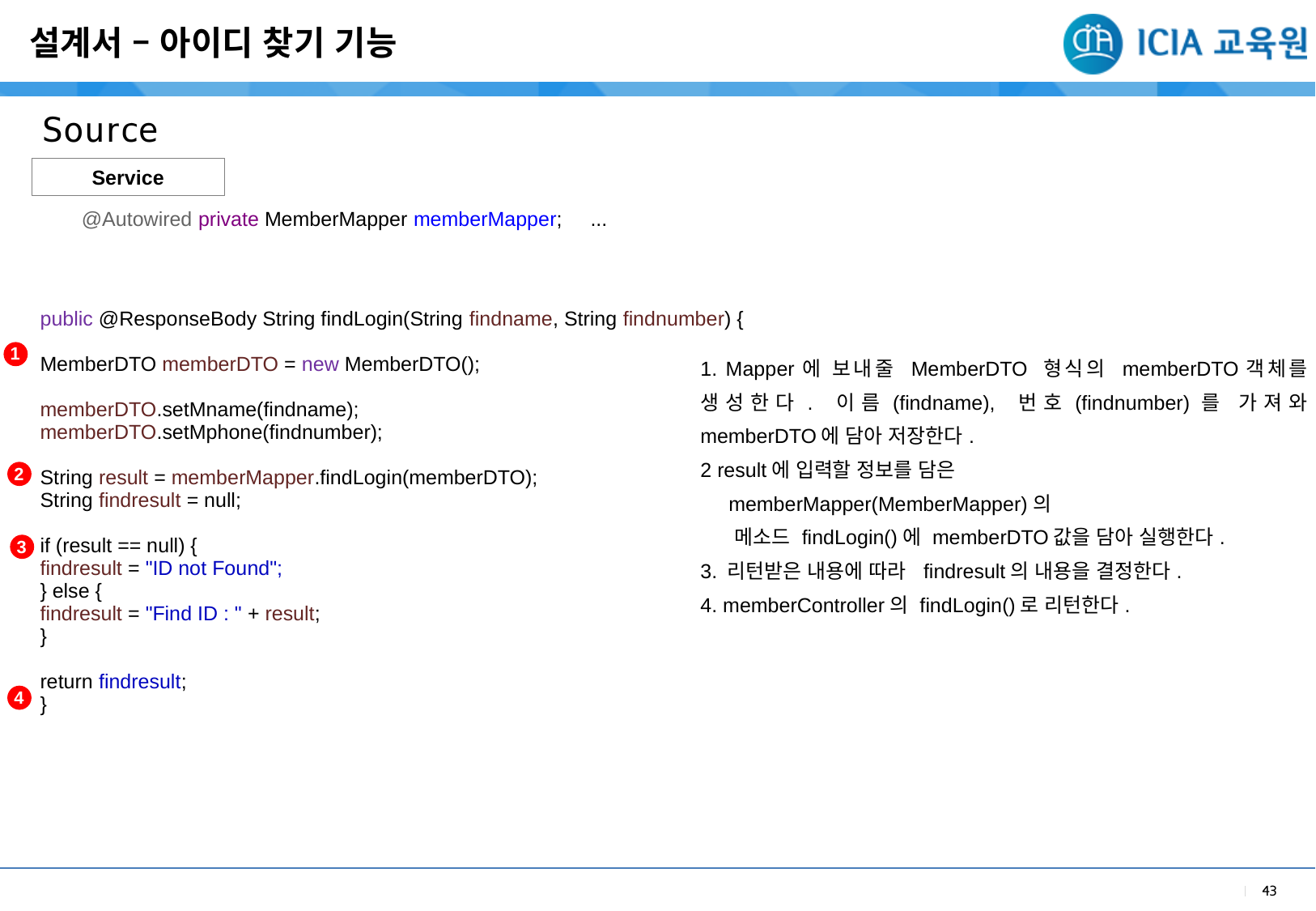

설계서 – 아이디 찾기 기능
Source
Service
@Autowired private MemberMapper memberMapper;     ...

|  |
| --- |
| 1. Mapper에 보내줄 MemberDTO 형식의 memberDTO객체를 생성한다. 이름(findname), 번호(findnumber)를 가져와 memberDTO에 담아 저장한다. 2 result에 입력할 정보를 담은 memberMapper(MemberMapper)의 메소드 findLogin()에 memberDTO값을 담아 실행한다. 3. 리턴받은 내용에 따라 findresult의 내용을 결정한다. 4. memberController의 findLogin()로 리턴한다. |
|  |
| --- |
| public @ResponseBody String findLogin(String findname, String findnumber) { MemberDTO memberDTO = new MemberDTO(); memberDTO.setMname(findname); memberDTO.setMphone(findnumber); String result = memberMapper.findLogin(memberDTO); String findresult = null; if (result == null) { findresult = "ID not Found"; } else { findresult = "Find ID : " + result; } return findresult; } |
|  |
1

2

3

4